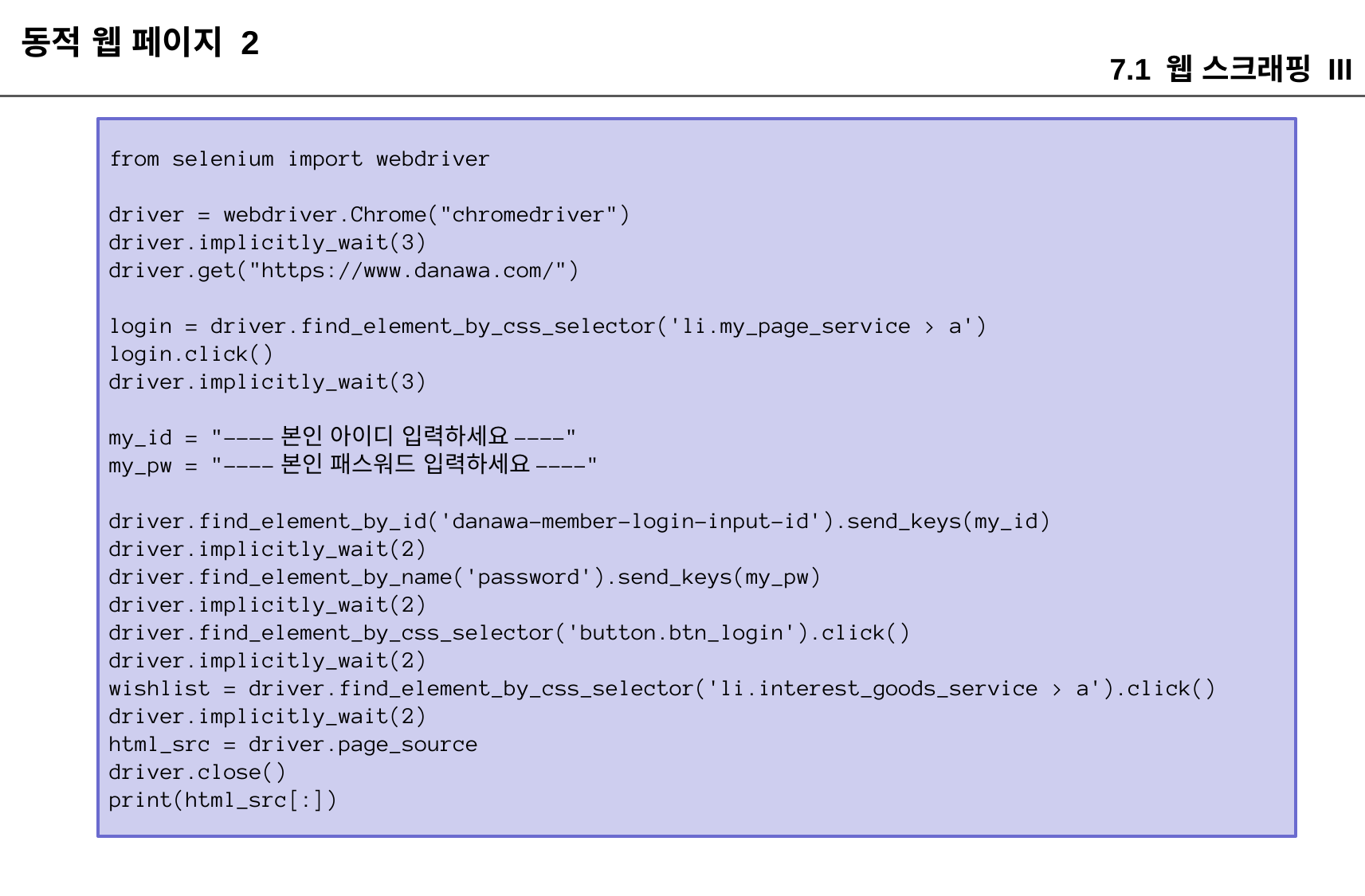

동적 웹 페이지 2
7.1 웹 스크래핑 III
from selenium import webdriver

driver = webdriver.Chrome("chromedriver")
driver.implicitly_wait(3)
driver.get("https://www.danawa.com/")

login = driver.find_element_by_css_selector('li.my_page_service > a')
login.click()
driver.implicitly_wait(3)

my_id = "----본인 아이디 입력하세요----"
my_pw = "----본인 패스워드 입력하세요----"

driver.find_element_by_id('danawa-member-login-input-id').send_keys(my_id)
driver.implicitly_wait(2)
driver.find_element_by_name('password').send_keys(my_pw)
driver.implicitly_wait(2)
driver.find_element_by_css_selector('button.btn_login').click()
driver.implicitly_wait(2)
wishlist = driver.find_element_by_css_selector('li.interest_goods_service > a').click()
driver.implicitly_wait(2)
html_src = driver.page_source
driver.close()
print(html_src[:])